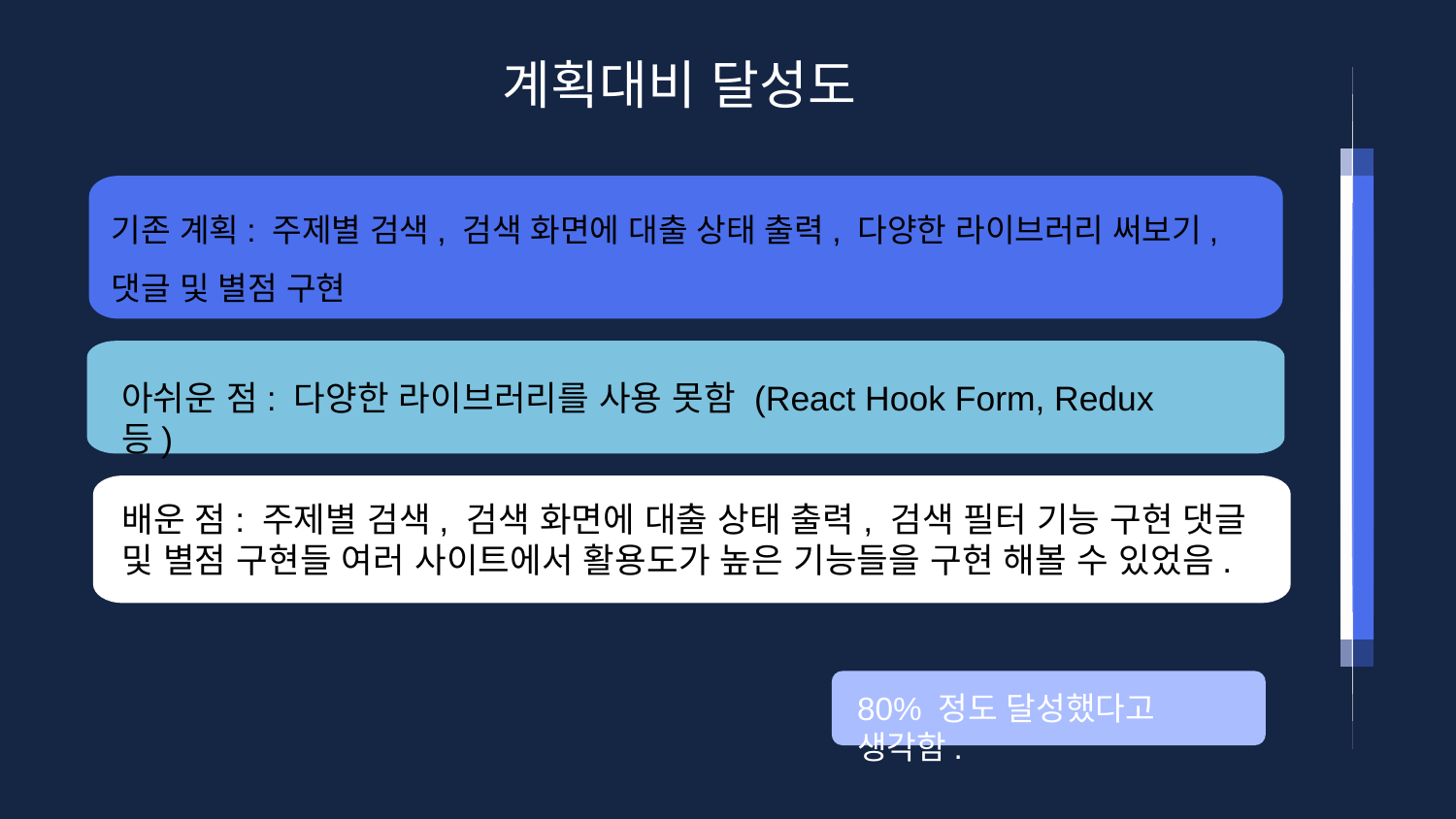

계획대비 달성도

기존 계획: 주제별 검색, 검색 화면에 대출 상태 출력, 다양한 라이브러리 써보기, 댓글 및 별점 구현

아쉬운 점: 다양한 라이브러리를 사용 못함 (React Hook Form, Redux 등)

배운 점: 주제별 검색, 검색 화면에 대출 상태 출력, 검색 필터 기능 구현 댓글 및 별점 구현들 여러 사이트에서 활용도가 높은 기능들을 구현 해볼 수 있었음.

80% 정도 달성했다고 생각함.